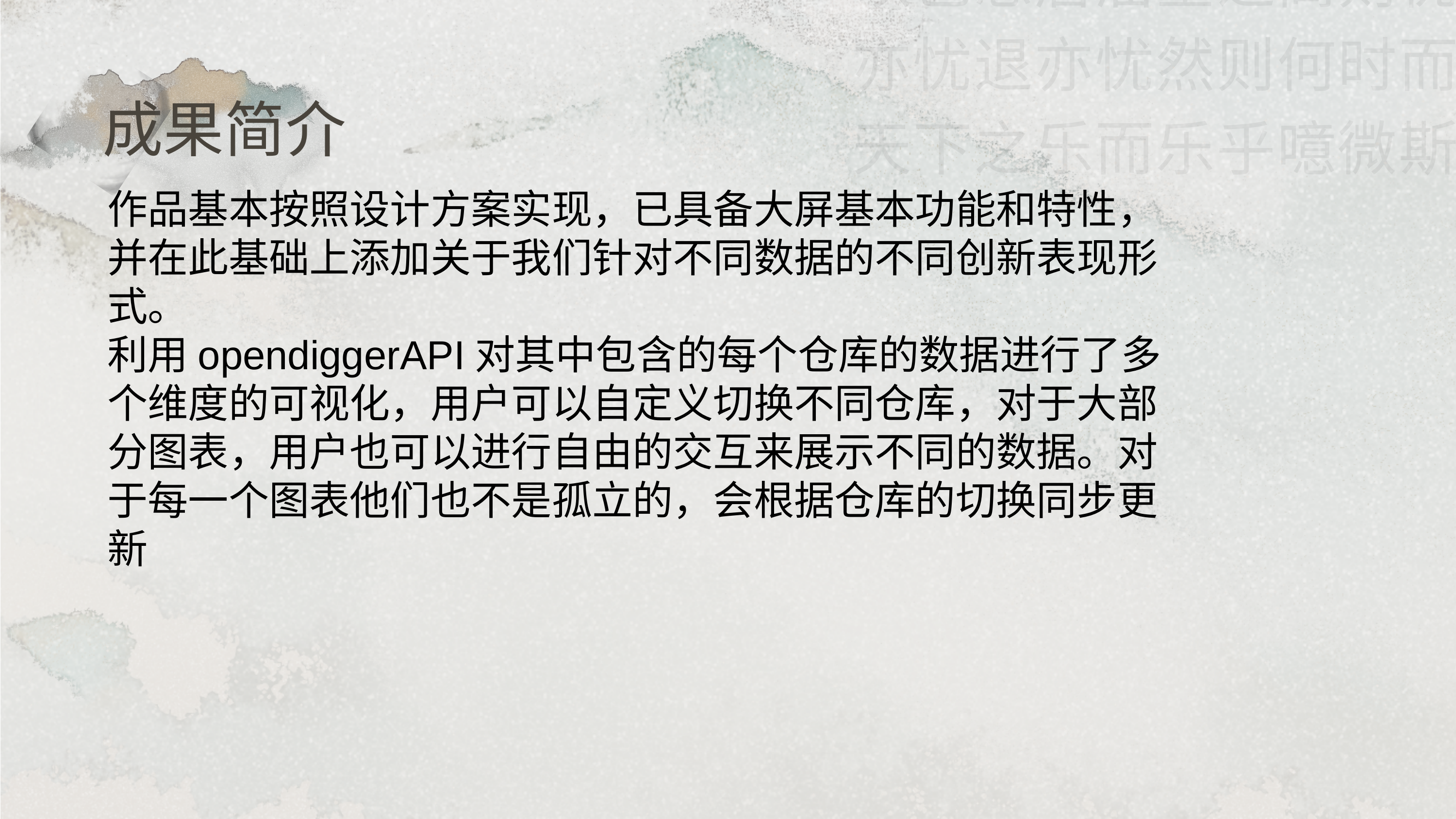

嗟夫予尝求古仁人之心或异二者之为何哉不以物喜不以己悲居庙堂之高则忧其民处江湖之远则忧其君是进亦忧退亦忧然则何时而乐耶其必曰先天下之忧而忧后天下之乐而乐乎噫微斯人吾谁与归

成果简介
作品基本按照设计方案实现，已具备大屏基本功能和特性，并在此基础上添加关于我们针对不同数据的不同创新表现形式。
利用opendiggerAPI对其中包含的每个仓库的数据进行了多个维度的可视化，用户可以自定义切换不同仓库，对于大部分图表，用户也可以进行自由的交互来展示不同的数据。对于每一个图表他们也不是孤立的，会根据仓库的切换同步更新